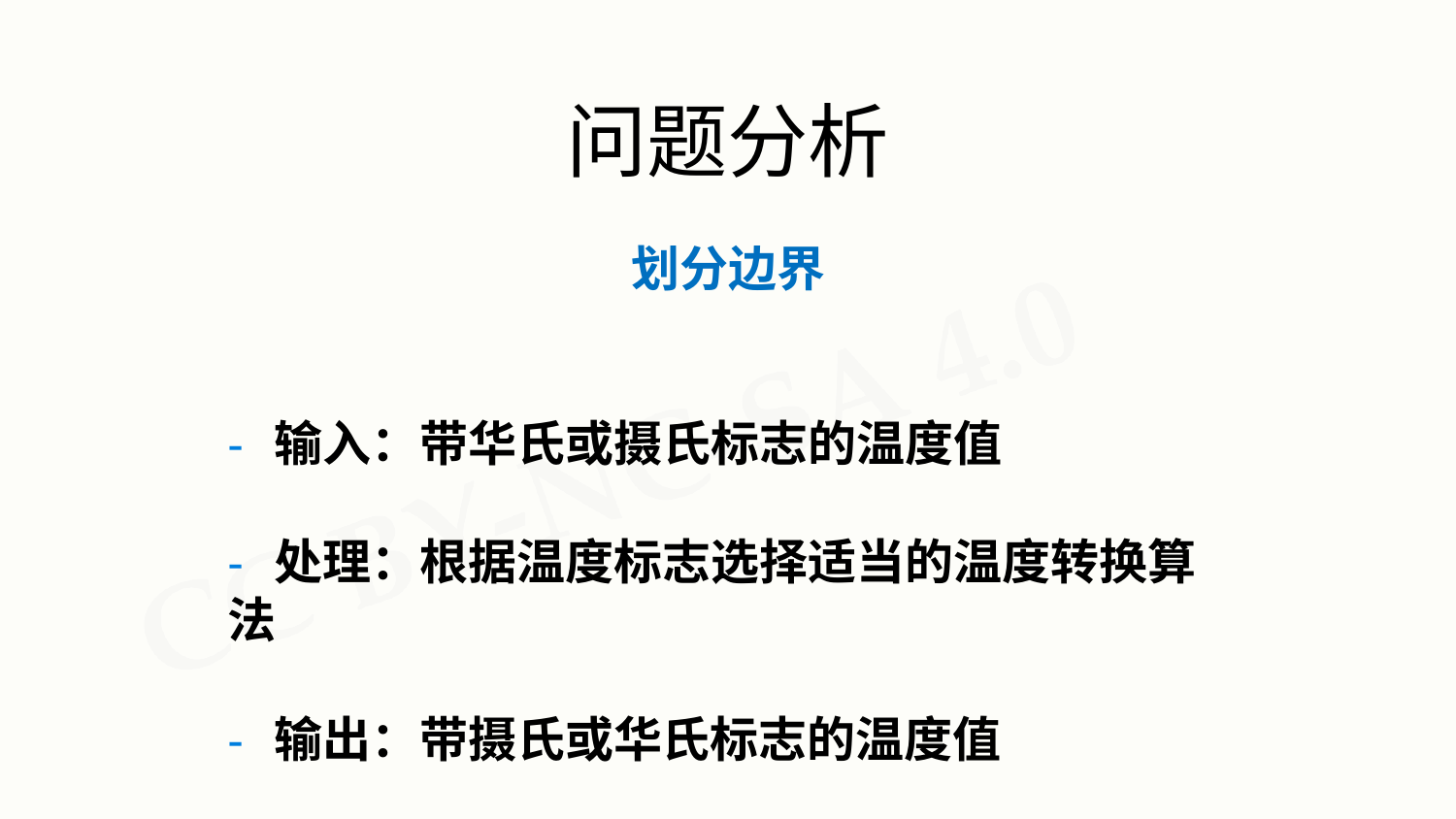

# 问题分析
划分边界

- 输入：带华氏或摄氏标志的温度值

- 处理：根据温度标志选择适当的温度转换算法

- 输出：带摄氏或华氏标志的温度值